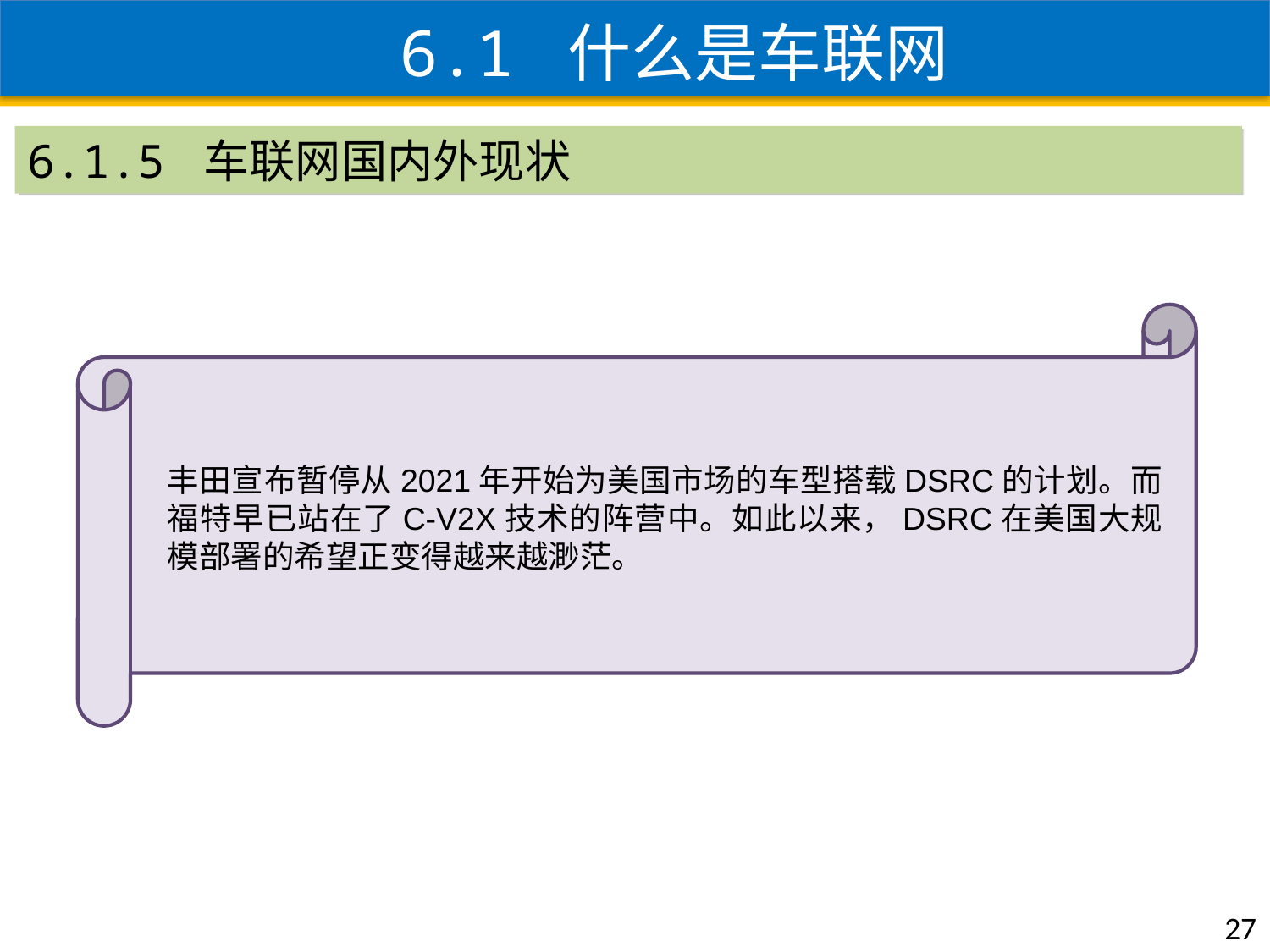

6.1 什么是车联网
6.1.5 车联网国内外现状

丰田宣布暂停从2021年开始为美国市场的车型搭载DSRC的计划。而福特早已站在了C-V2X技术的阵营中。如此以来，DSRC在美国大规模部署的希望正变得越来越渺茫。
27